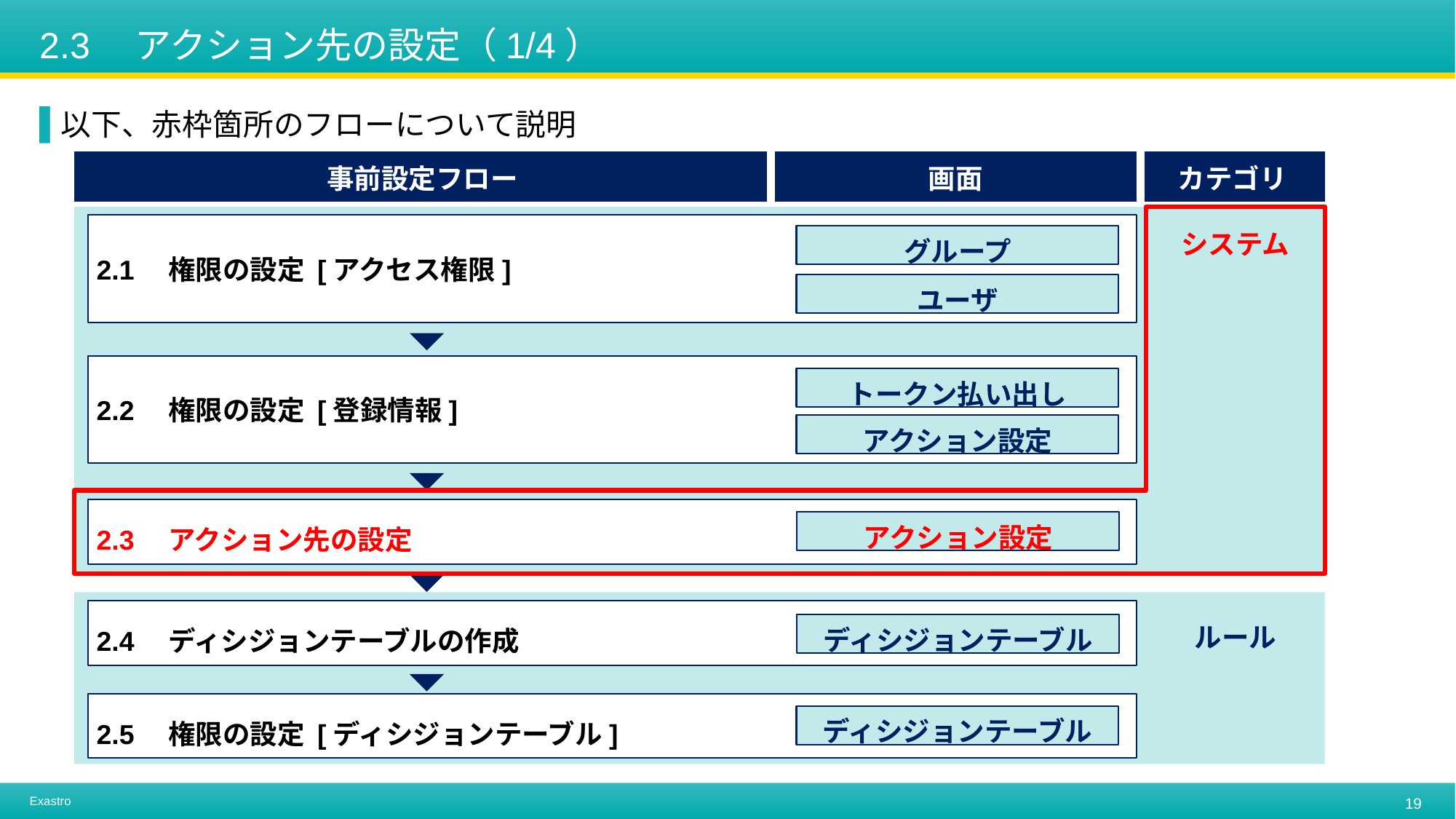

# 2.3　アクション先の設定（1/4）
以下、赤枠箇所のフローについて説明

| 事前設定フロー | 画面 | カテゴリ |
| --- | --- | --- |
|  |  |  |

システム

ルール

2.1　権限の設定 [アクセス権限]
グループ
ユーザ

2.2　権限の設定 [登録情報]
トークン払い出し
アクション設定

2.3　アクション先の設定
アクション設定

2.4　ディシジョンテーブルの作成
ディシジョンテーブル

2.5　権限の設定 [ディシジョンテーブル]
ディシジョンテーブル